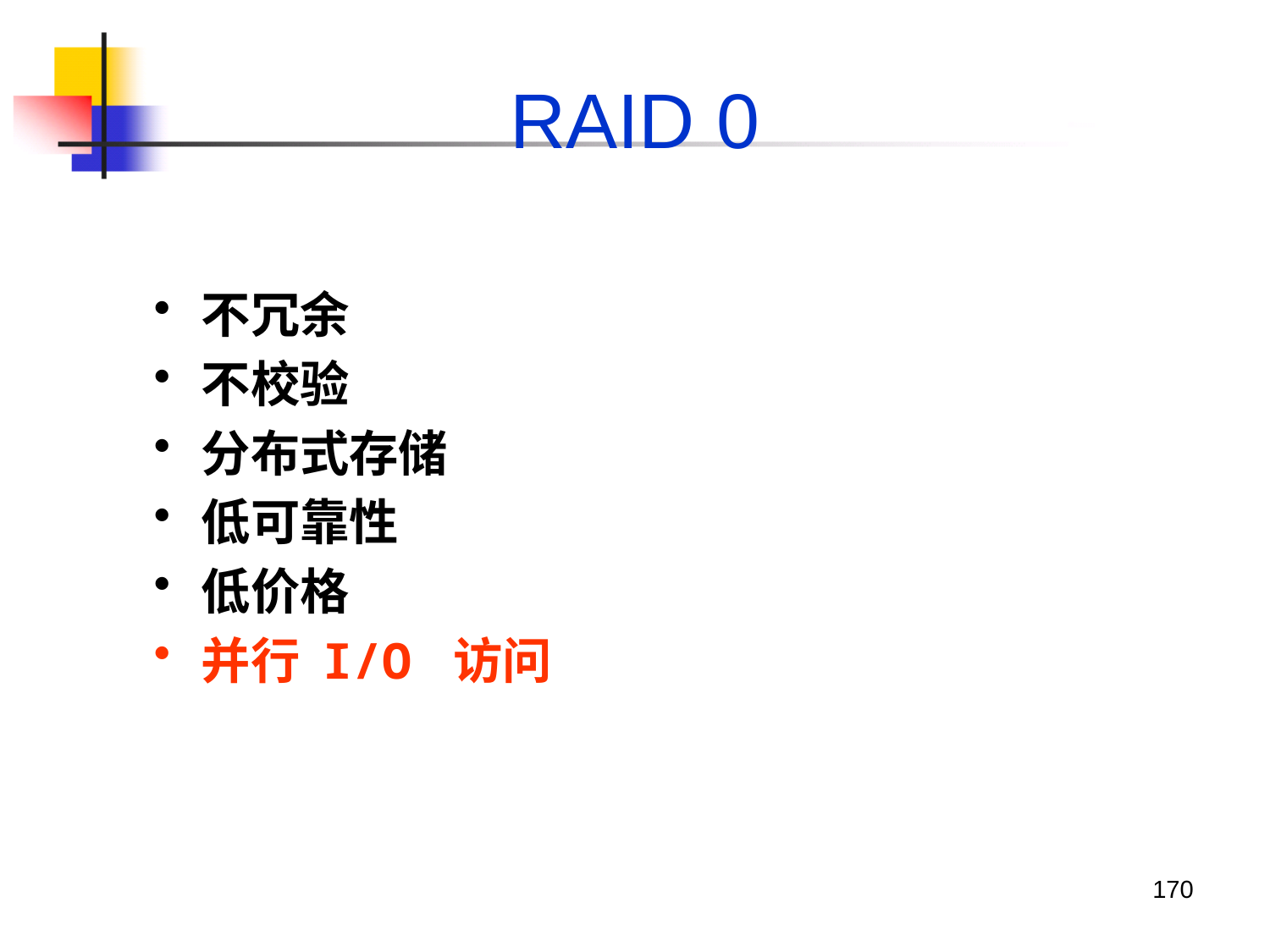

# RAID 0
不冗余
不校验
分布式存储
低可靠性
低价格
并行 I/O 访问
170